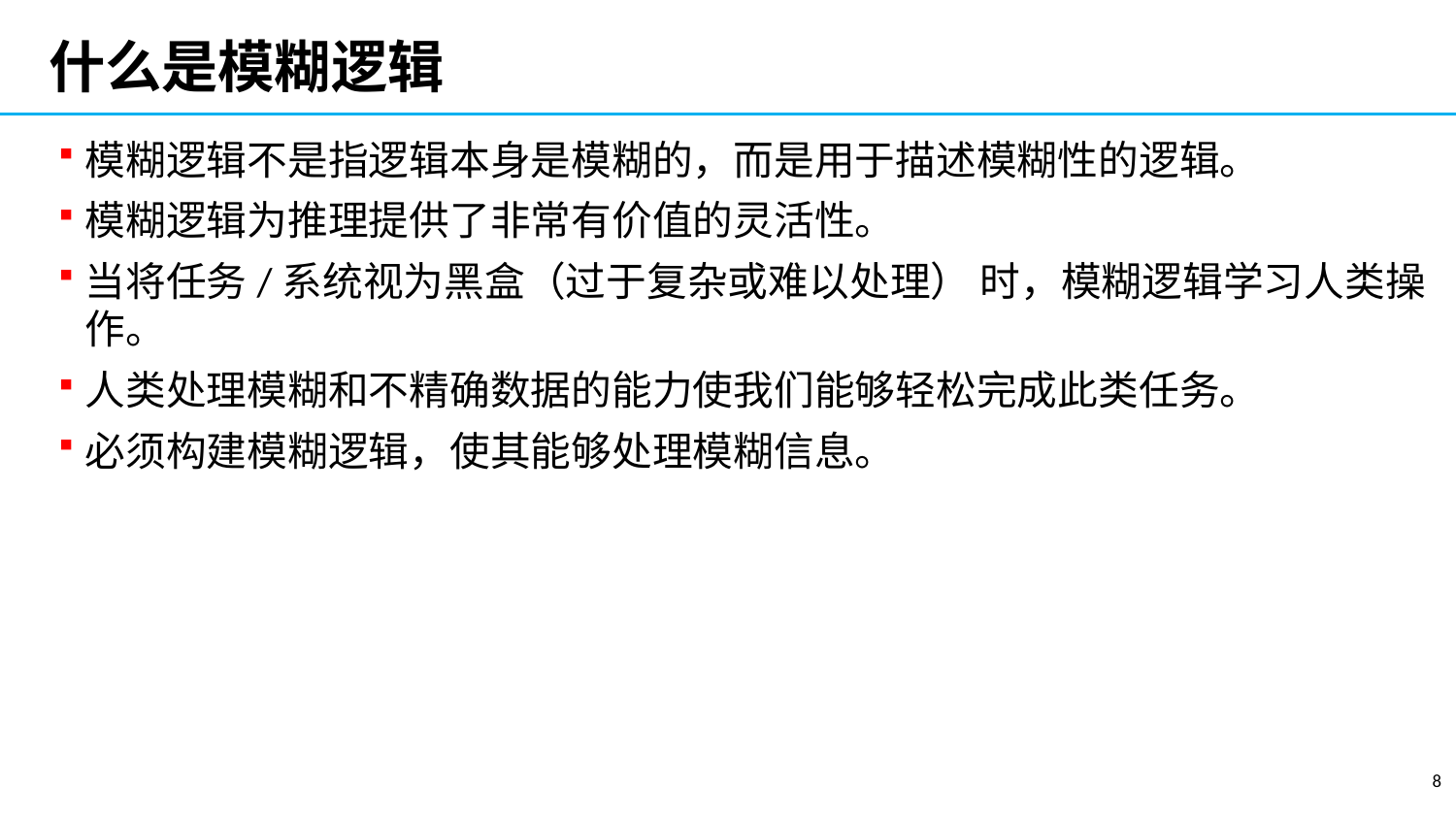

# 什么是模糊逻辑
模糊逻辑不是指逻辑本身是模糊的，而是用于描述模糊性的逻辑。
模糊逻辑为推理提供了非常有价值的灵活性。
当将任务/系统视为黑盒（过于复杂或难以处理） 时，模糊逻辑学习人类操作。
人类处理模糊和不精确数据的能力使我们能够轻松完成此类任务。
必须构建模糊逻辑，使其能够处理模糊信息。
8